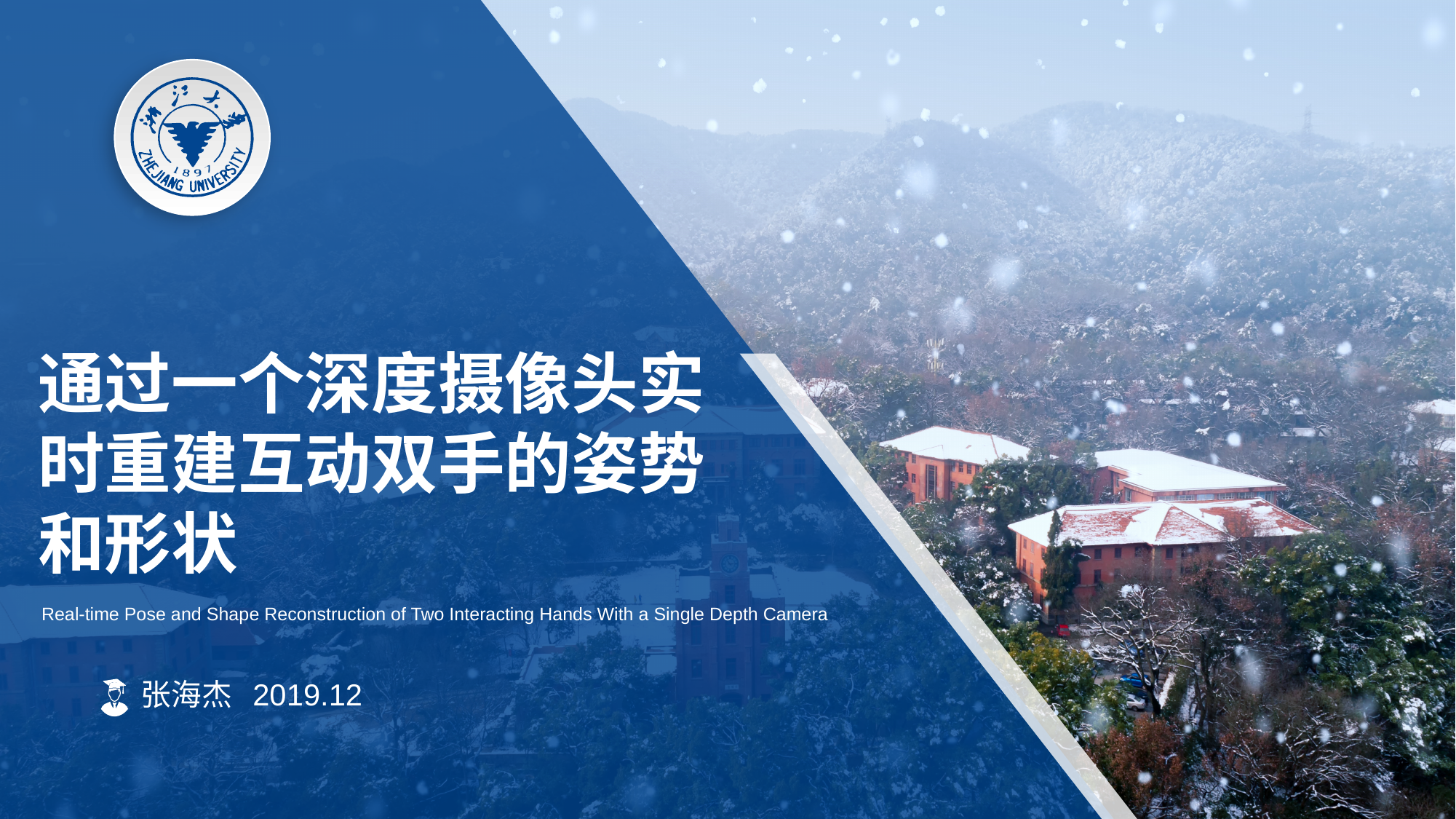

通过一个深度摄像头实时重建互动双手的姿势和形状
Real-time Pose and Shape Reconstruction of Two Interacting Hands With a Single Depth Camera

张海杰  2019.12